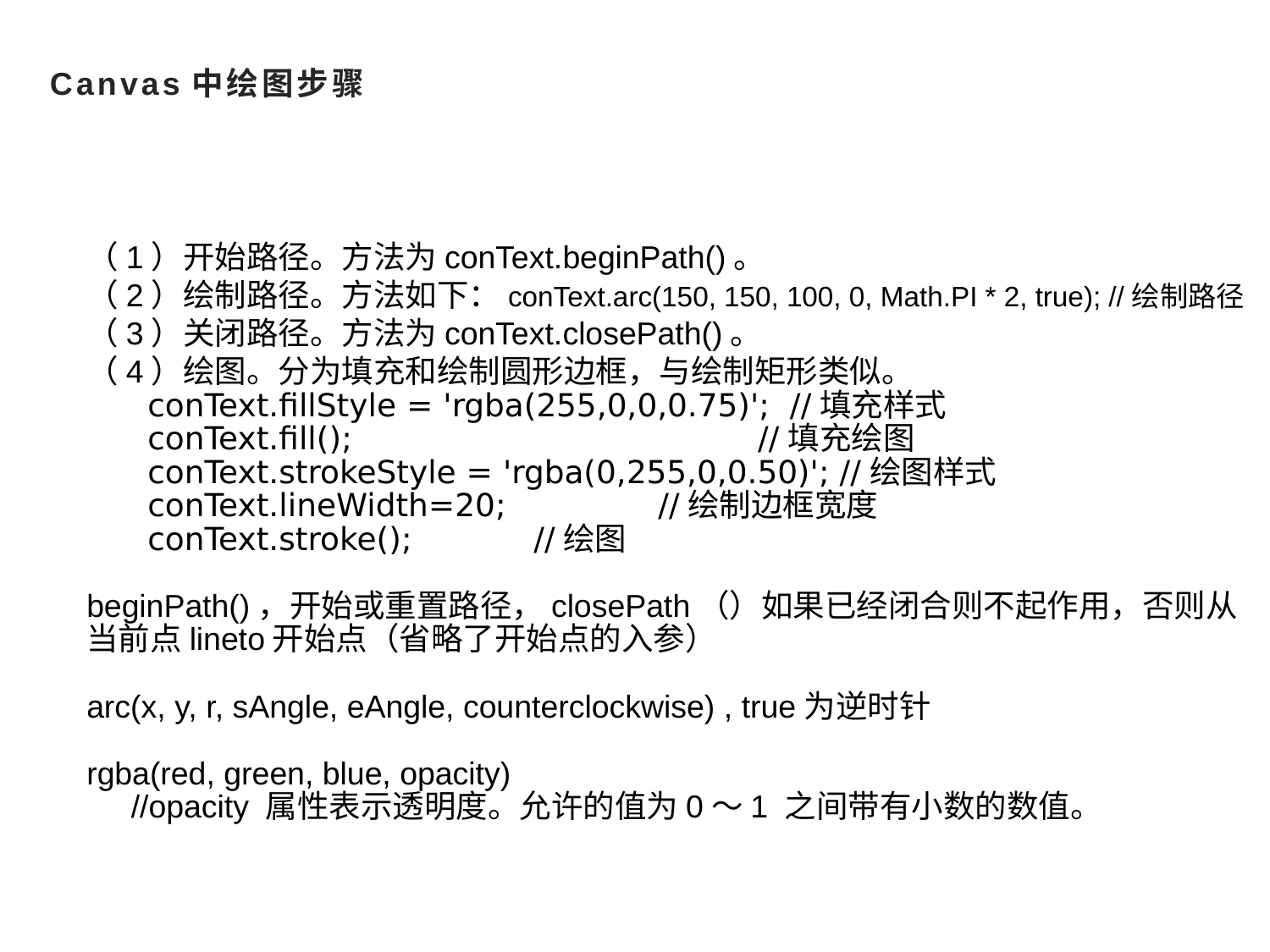

# Canvas中绘图步骤
（1）开始路径。方法为conText.beginPath()。
（2）绘制路径。方法如下：conText.arc(150, 150, 100, 0, Math.PI * 2, true); //绘制路径
（3）关闭路径。方法为conText.closePath()。
（4）绘图。分为填充和绘制圆形边框，与绘制矩形类似。
      conText.fillStyle = 'rgba(255,0,0,0.75)';  //填充样式
      conText.fill();                                        //填充绘图
      conText.strokeStyle = 'rgba(0,255,0,0.50)'; //绘图样式
      conText.lineWidth=20;               //绘制边框宽度
      conText.stroke();            //绘图

beginPath()，开始或重置路径，closePath（）如果已经闭合则不起作用，否则从当前点lineto开始点（省略了开始点的入参）

arc(x, y, r, sAngle, eAngle, counterclockwise) , true为逆时针

rgba(red, green, blue, opacity)
     //opacity 属性表示透明度。允许的值为0～1 之间带有小数的数值。